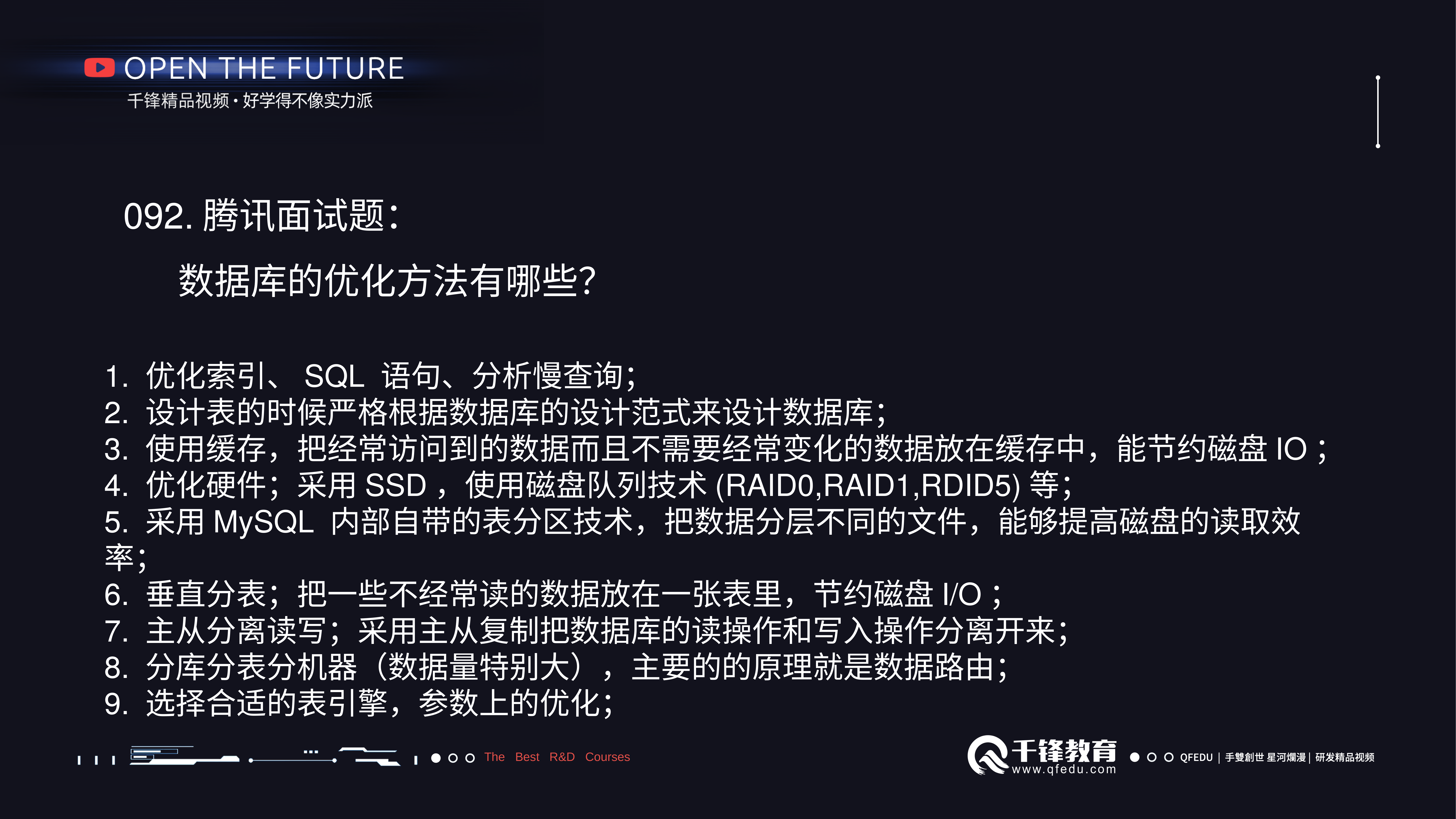

092.腾讯面试题：
数据库的优化方法有哪些？
1. 优化索引、SQL 语句、分析慢查询；
2. 设计表的时候严格根据数据库的设计范式来设计数据库；
3. 使用缓存，把经常访问到的数据而且不需要经常变化的数据放在缓存中，能节约磁盘IO；
4. 优化硬件；采用SSD，使用磁盘队列技术(RAID0,RAID1,RDID5)等；
5. 采用MySQL 内部自带的表分区技术，把数据分层不同的文件，能够提高磁盘的读取效率；
6. 垂直分表；把一些不经常读的数据放在一张表里，节约磁盘I/O；
7. 主从分离读写；采用主从复制把数据库的读操作和写入操作分离开来；
8. 分库分表分机器（数据量特别大），主要的的原理就是数据路由；
9. 选择合适的表引擎，参数上的优化；